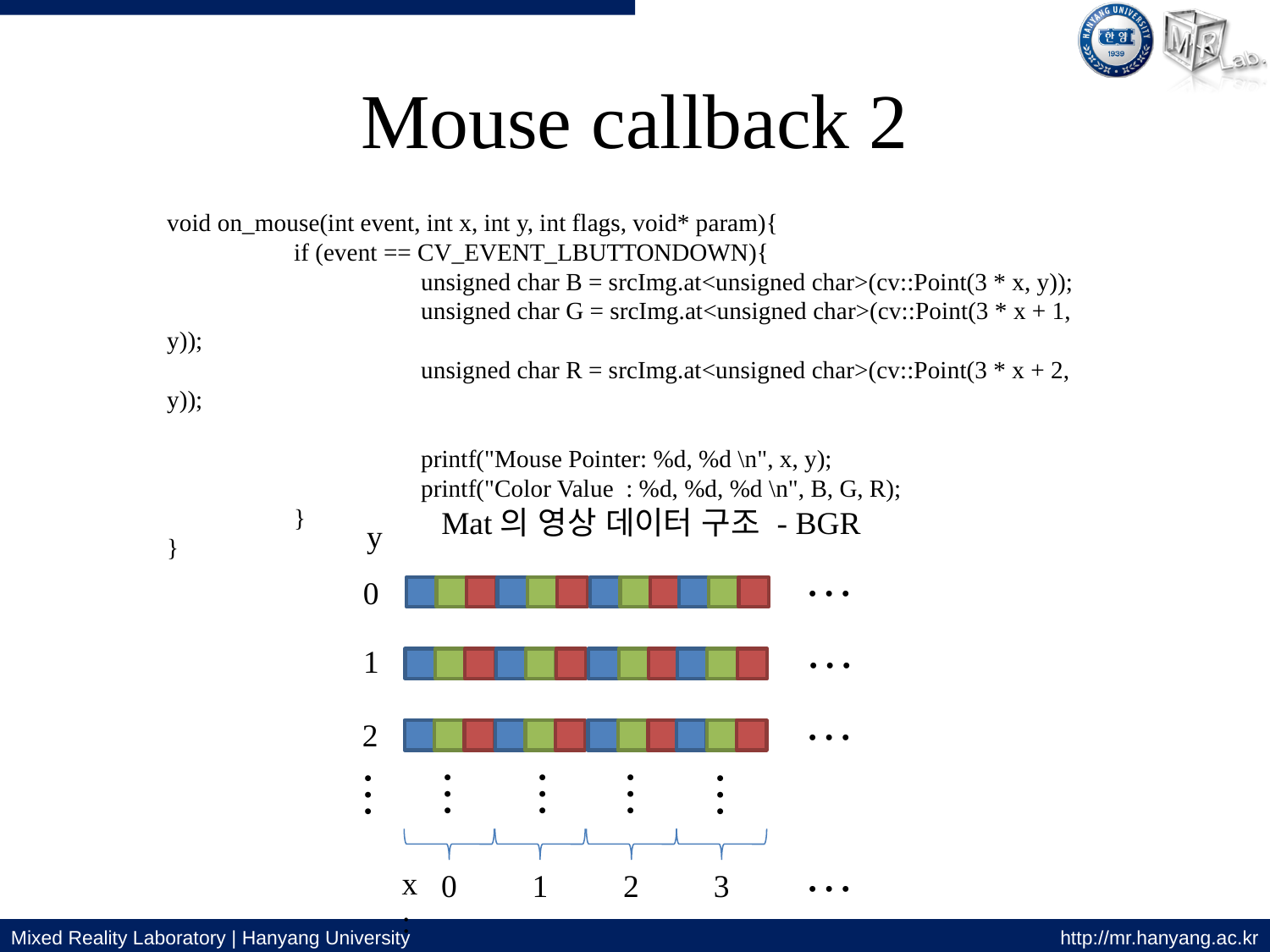

# Mouse callback 2
void on_mouse(int event, int x, int y, int flags, void* param){
	if (event == CV_EVENT_LBUTTONDOWN){
		unsigned char B = srcImg.at<unsigned char>(cv::Point(3 * x, y));
		unsigned char G = srcImg.at<unsigned char>(cv::Point(3 * x + 1, y));
		unsigned char R = srcImg.at<unsigned char>(cv::Point(3 * x + 2, y));

		printf("Mouse Pointer: %d, %d \n", x, y);
		printf("Color Value  : %d, %d, %d \n", B, G, R);
	}
}
Mat의 영상 데이터 구조 - BGR
y
…
0

…
1

…
2

…
…
…
…
…

…
x:
0
1
2
3